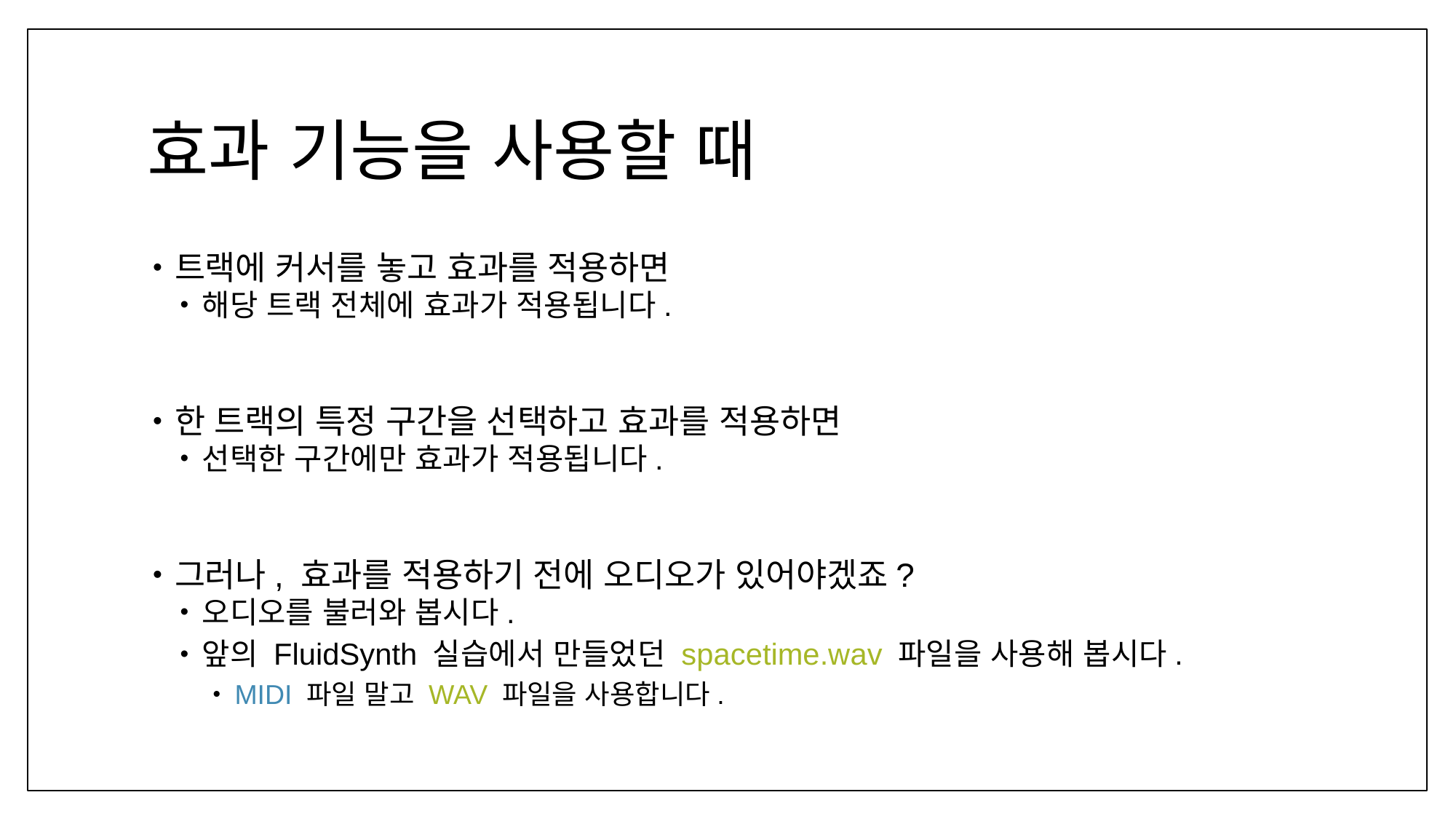

# 효과 기능을 사용할 때
트랙에 커서를 놓고 효과를 적용하면
해당 트랙 전체에 효과가 적용됩니다.

한 트랙의 특정 구간을 선택하고 효과를 적용하면
선택한 구간에만 효과가 적용됩니다.

그러나, 효과를 적용하기 전에 오디오가 있어야겠죠?
오디오를 불러와 봅시다.
앞의 FluidSynth 실습에서 만들었던 spacetime.wav 파일을 사용해 봅시다.
MIDI 파일 말고 WAV 파일을 사용합니다.